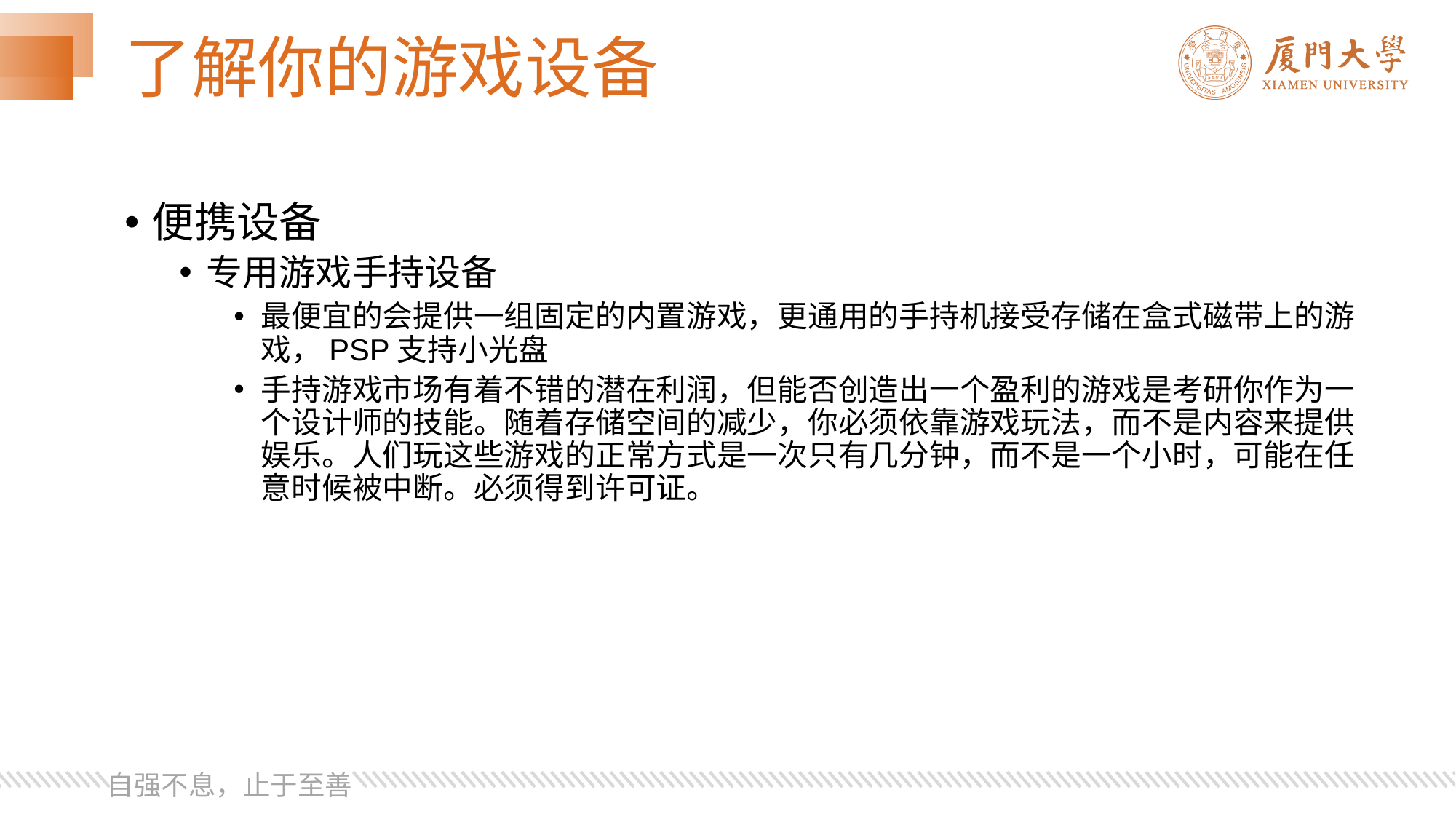

# 了解你的游戏设备
便携设备
专用游戏手持设备
最便宜的会提供一组固定的内置游戏，更通用的手持机接受存储在盒式磁带上的游戏，PSP支持小光盘
手持游戏市场有着不错的潜在利润，但能否创造出一个盈利的游戏是考研你作为一个设计师的技能。随着存储空间的减少，你必须依靠游戏玩法，而不是内容来提供娱乐。人们玩这些游戏的正常方式是一次只有几分钟，而不是一个小时，可能在任意时候被中断。必须得到许可证。